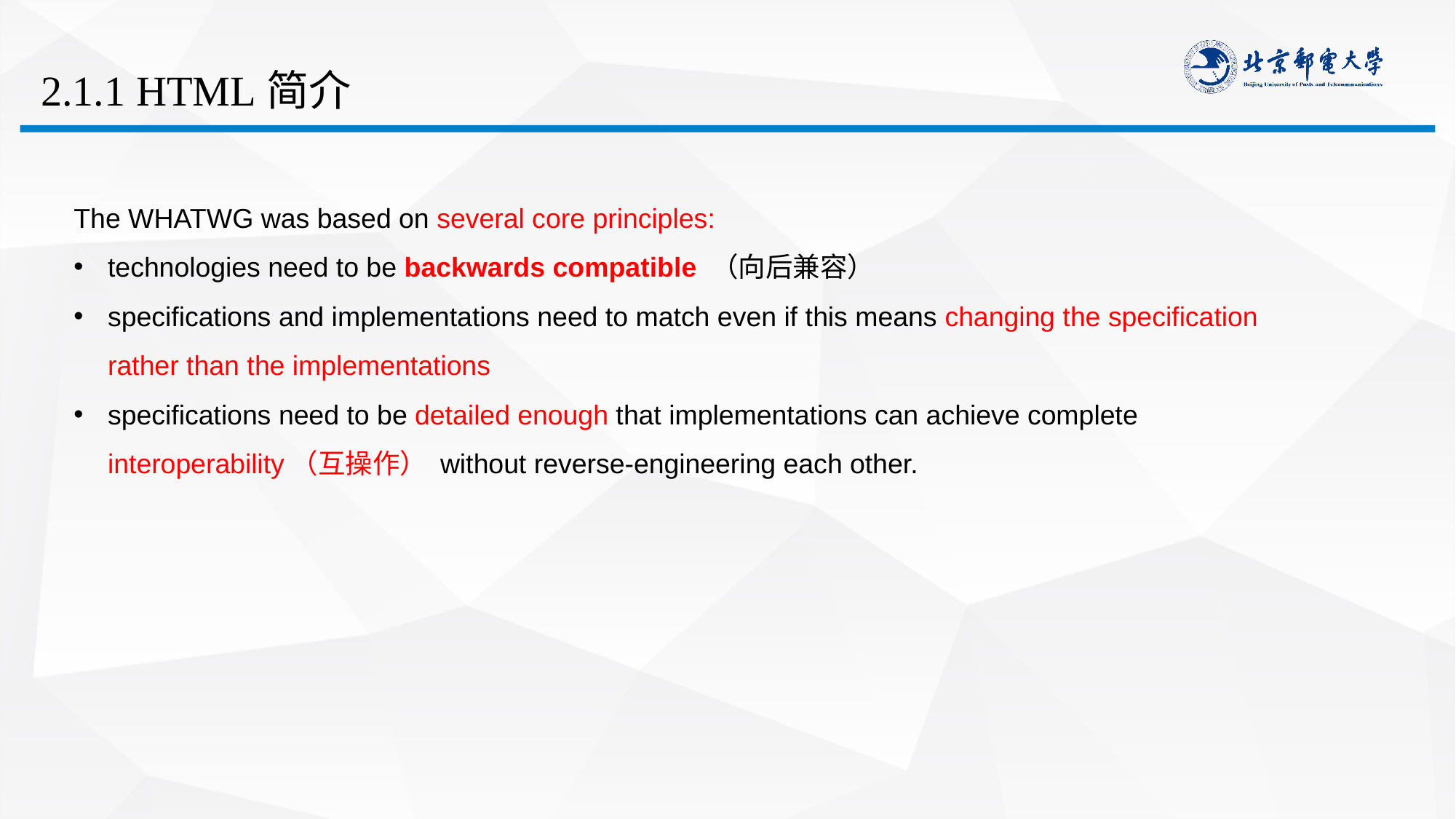

# 2.1.1 HTML简介
The WHATWG was based on several core principles:
technologies need to be backwards compatible （向后兼容）
specifications and implementations need to match even if this means changing the specification rather than the implementations
specifications need to be detailed enough that implementations can achieve complete interoperability（互操作） without reverse-engineering each other.